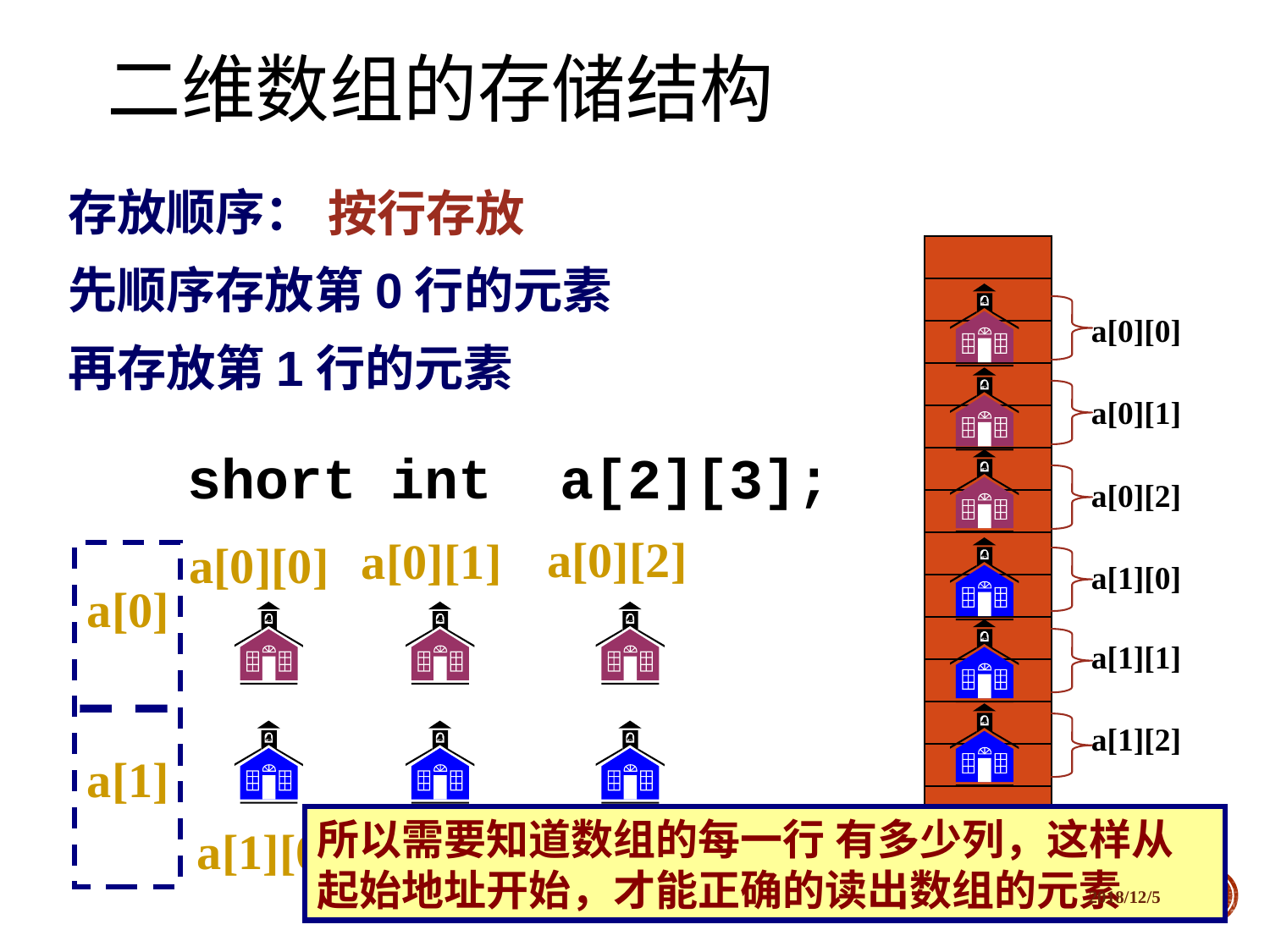

# 二维数组的存储结构
存放顺序：
先顺序存放第0行的元素
再存放第1行的元素
按行存放

a[0][0]

a[0][1]

a[0][2]

a[1][0]
a[1][1]

a[1][2]

short int  a[2][3];

a[0][2]
a[0][1]
a[0][0]

a[0]

a[1]

所以需要知道数组的每一行 有多少列，这样从起始地址开始，才能正确的读出数组的元素
a[1][1]
a[1][2]
a[1][0]
2018/12/5
25